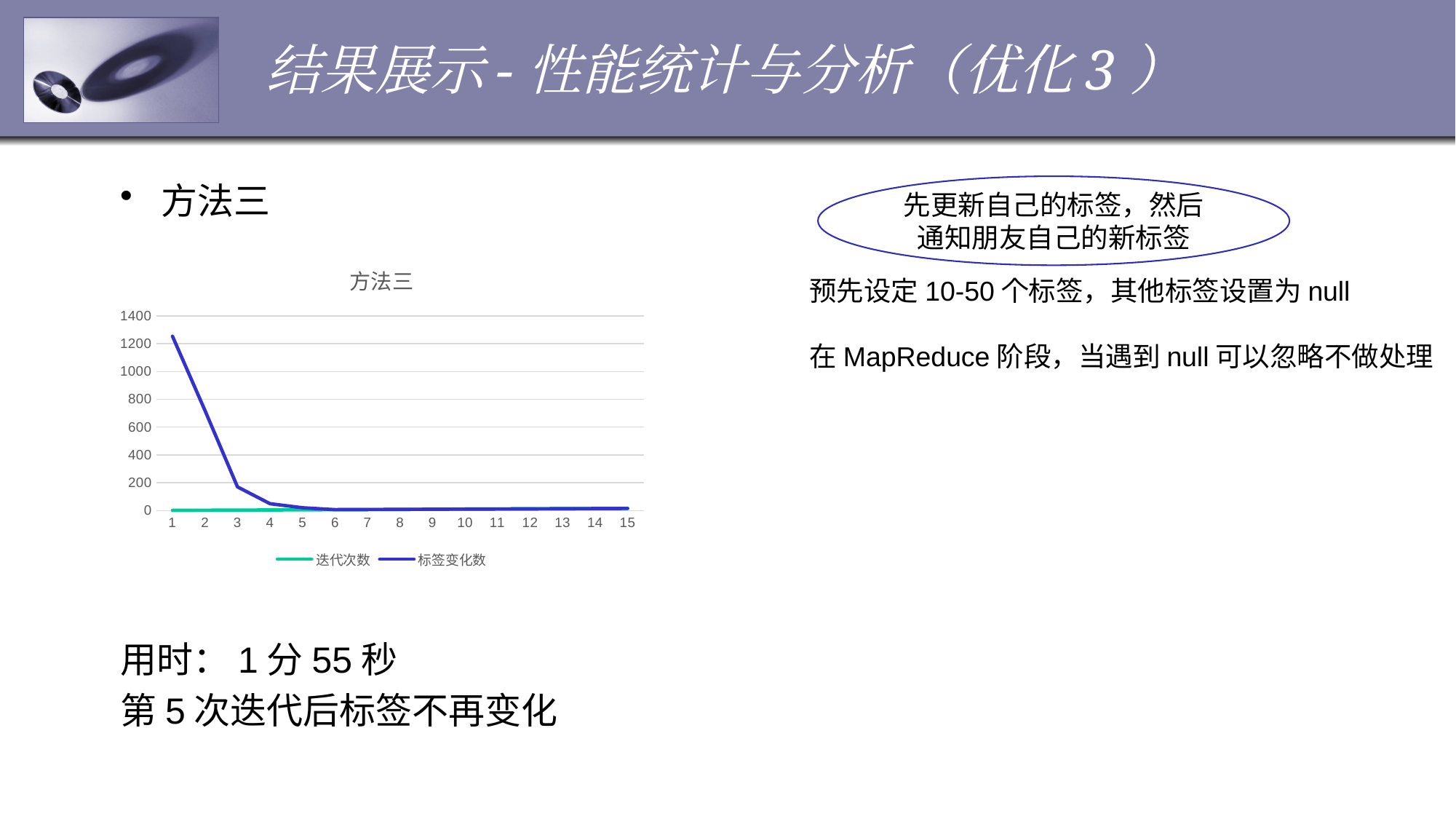

# 结果展示-性能统计与分析（优化3）
方法三

用时：1分55秒
第5次迭代后标签不再变化
先更新自己的标签，然后通知朋友自己的新标签

### Chart: 方法三

| Category | 迭代次数 | 标签变化数 |
|---|---|---|
预先设定10-50个标签，其他标签设置为null

在MapReduce阶段，当遇到null可以忽略不做处理